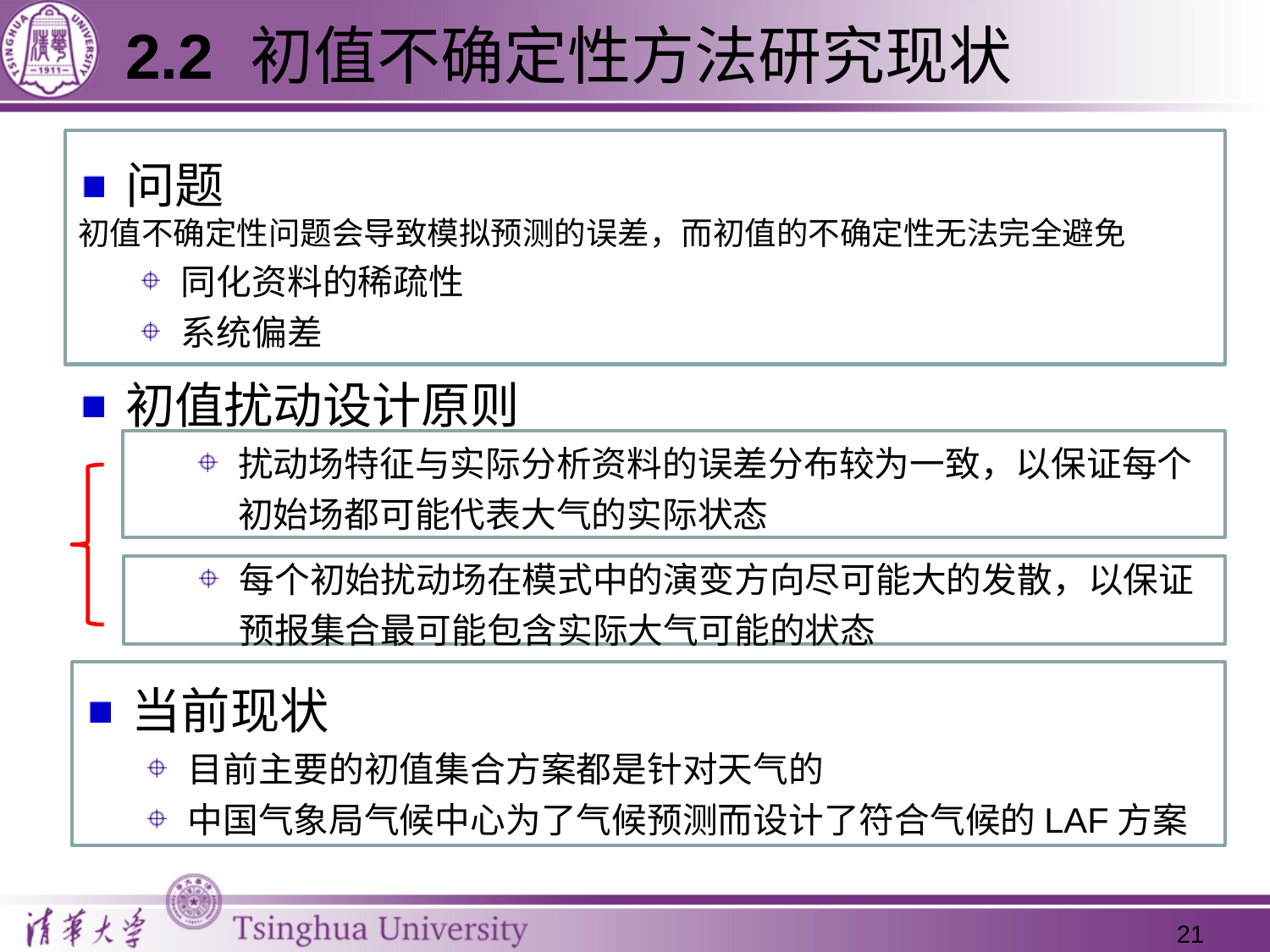

2.2 初值不确定性方法研究现状
问题
初值不确定性问题会导致模拟预测的误差，而初值的不确定性无法完全避免
同化资料的稀疏性
系统偏差
初值扰动设计原则
扰动场特征与实际分析资料的误差分布较为一致，以保证每个初始场都可能代表大气的实际状态

每个初始扰动场在模式中的演变方向尽可能大的发散，以保证预报集合最可能包含实际大气可能的状态
当前现状
目前主要的初值集合方案都是针对天气的
中国气象局气候中心为了气候预测而设计了符合气候的LAF方案
21